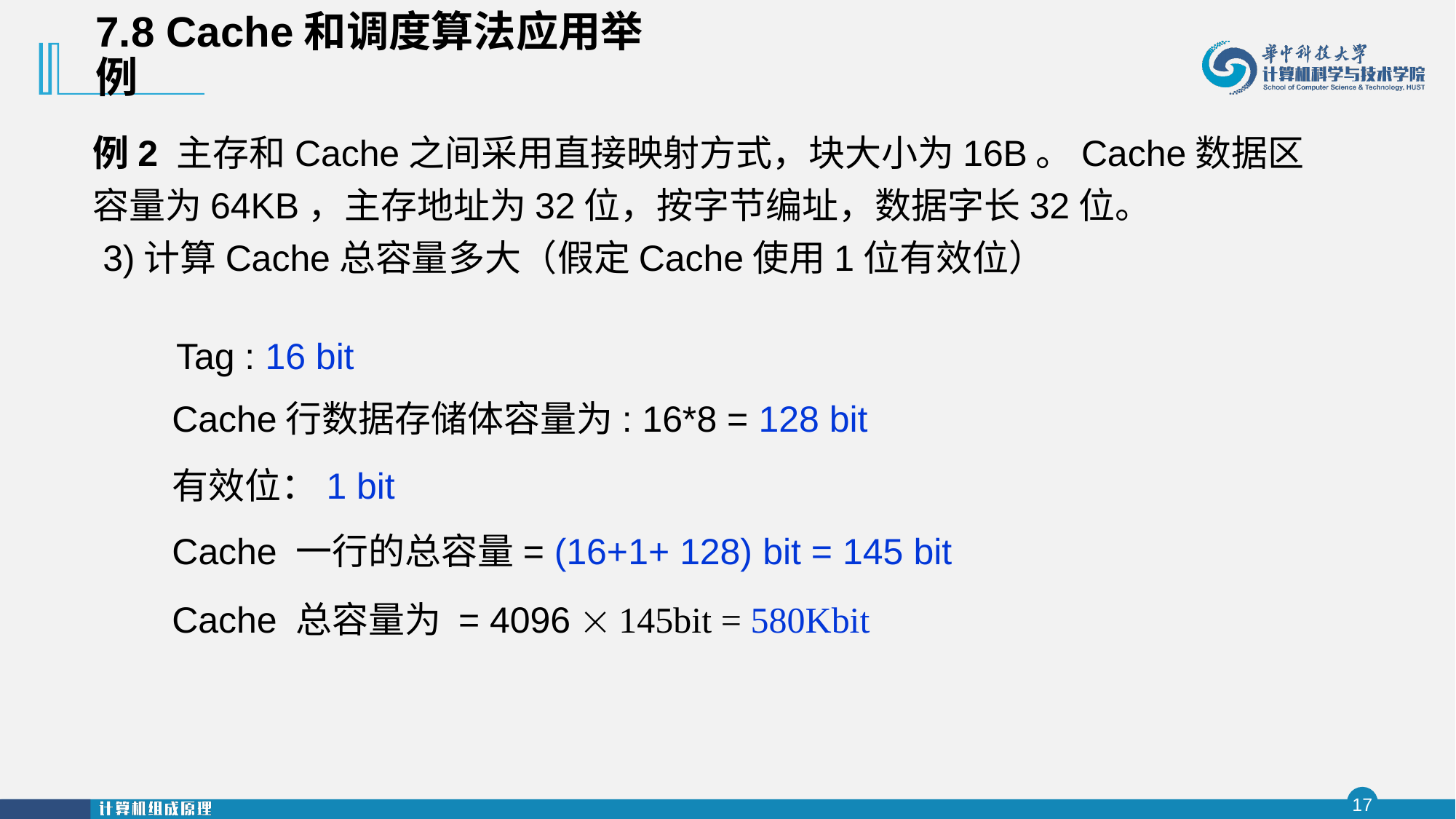

7.8 Cache和调度算法应用举例
例2 主存和Cache之间采用直接映射方式，块大小为16B。Cache数据区容量为64KB，主存地址为32位，按字节编址，数据字长32位。
 3)计算Cache总容量多大（假定Cache使用1位有效位）
  Tag : 16 bit
Cache行数据存储体容量为: 16*8 = 128 bit
有效位：1 bit
Cache 一行的总容量= (16+1+ 128) bit = 145 bit
Cache 总容量为 = 4096 × 145bit = 580Kbit